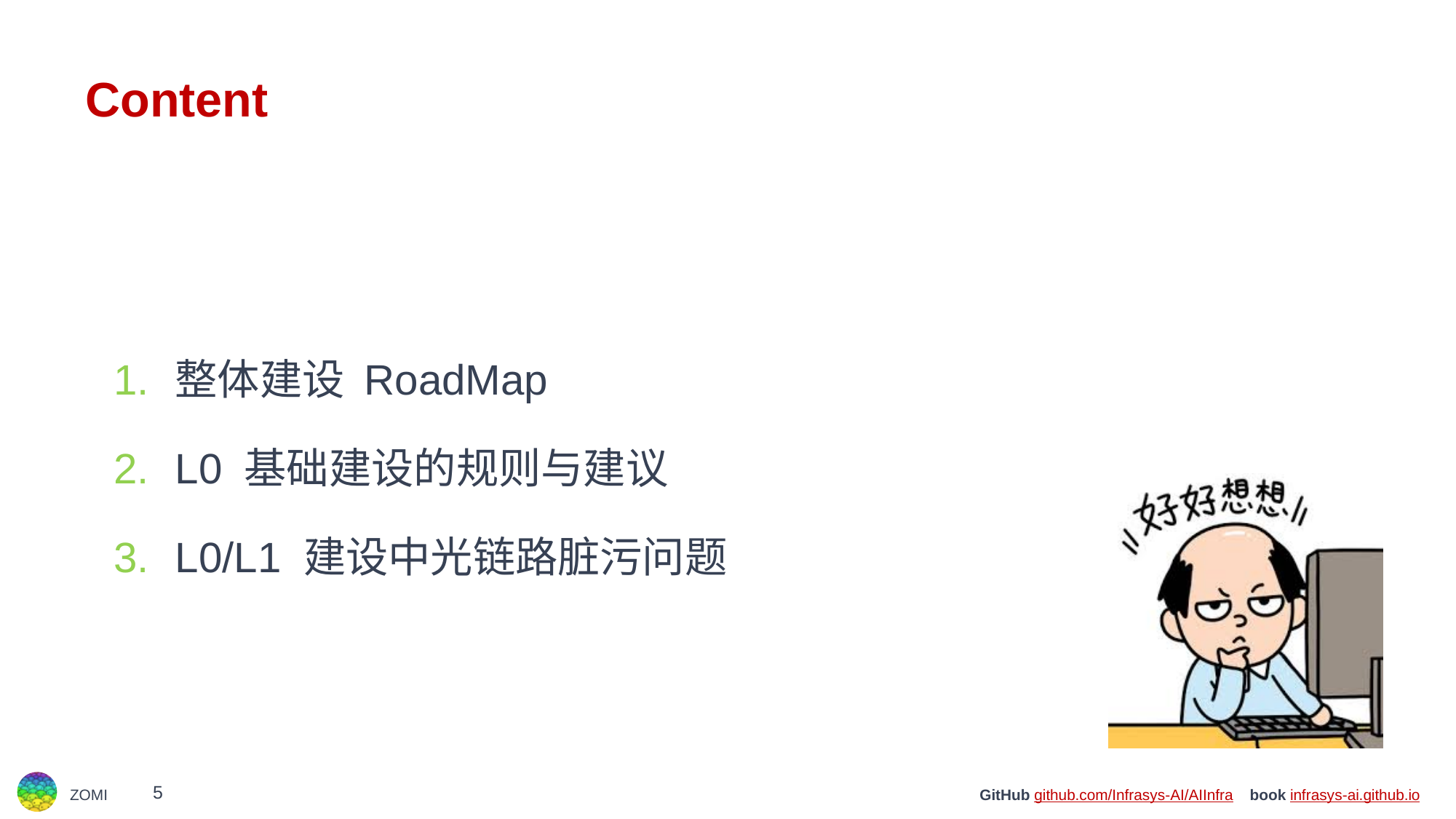

# Content
整体建设 RoadMap
L0 基础建设的规则与建议
L0/L1 建设中光链路脏污问题